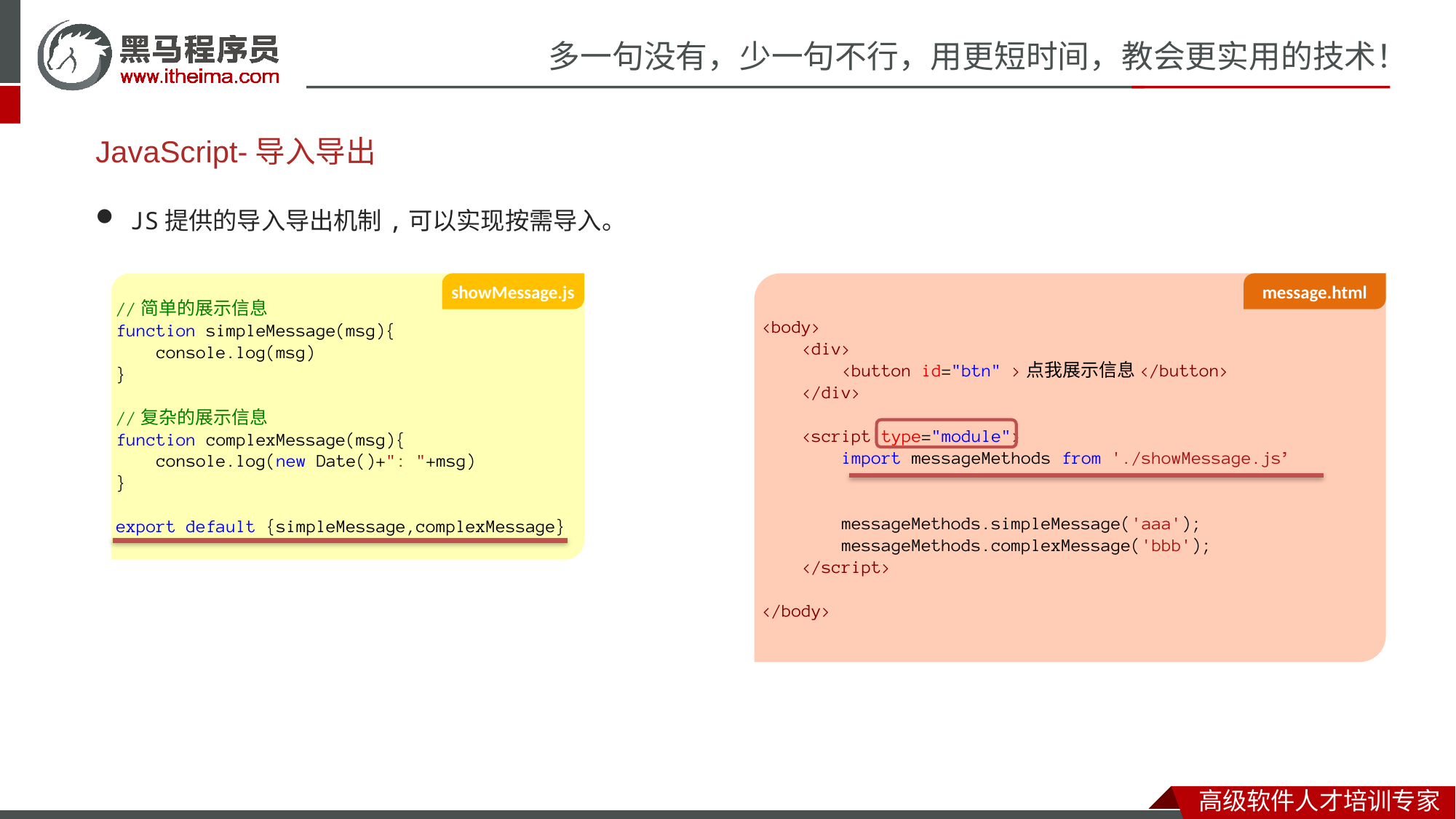

# JavaScript-导入导出
JS提供的导入导出机制,可以实现按需导入。
<body>
    <div>
        <button id="btn" >点我展示信息</button>
    </div>

    <script type="module">
        import messageMethods from './showMessage.js’

        messageMethods.simpleMessage('aaa');
        messageMethods.complexMessage('bbb');
    </script>
</body>
message.html
//简单的展示信息
function simpleMessage(msg){
    console.log(msg)
}
//复杂的展示信息
function complexMessage(msg){
    console.log(new Date()+": "+msg)
}

export default {simpleMessage,complexMessage}
showMessage.js